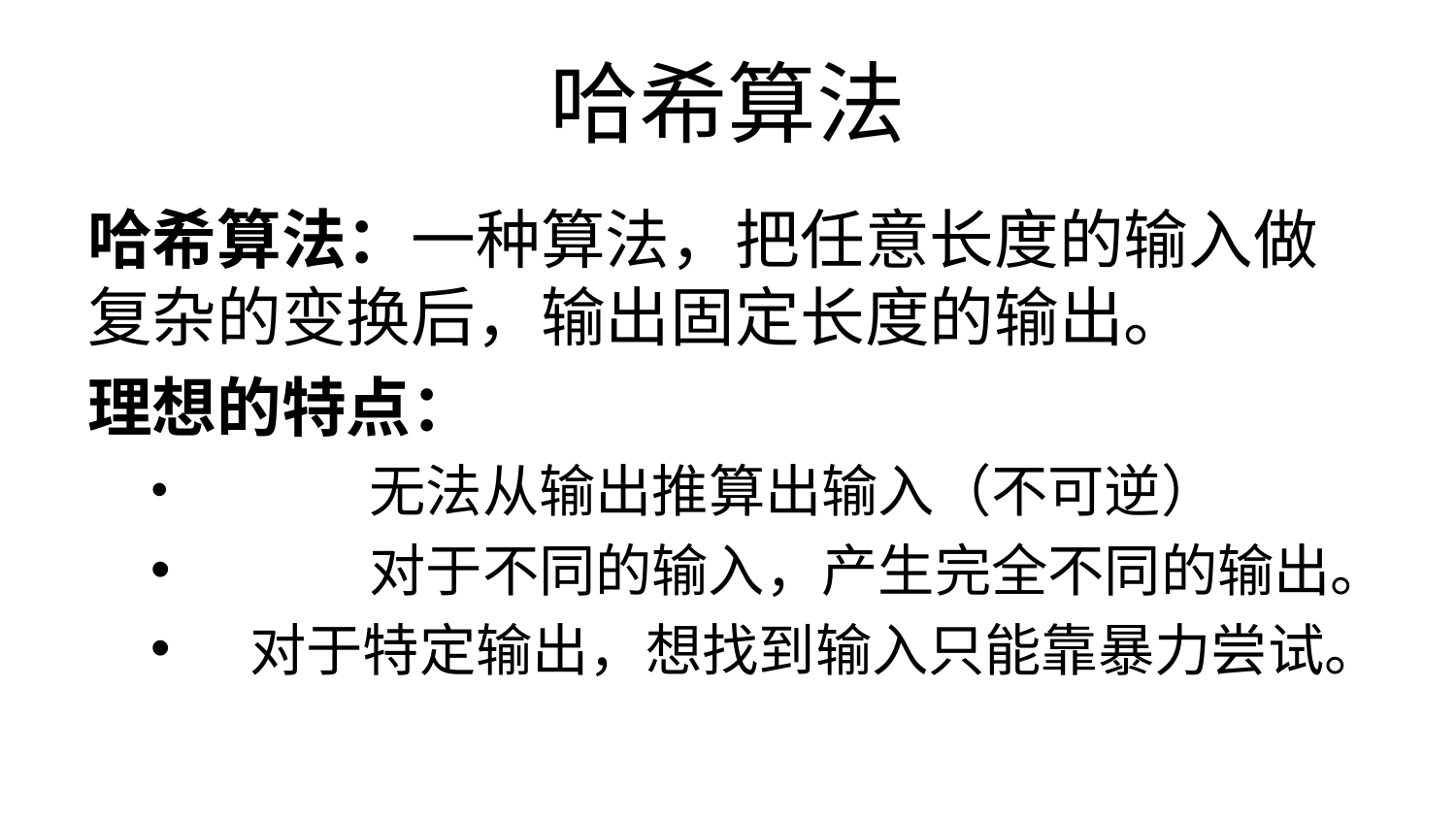

# 哈希算法
哈希算法：一种算法，把任意长度的输入做复杂的变换后，输出固定长度的输出。
理想的特点：
	无法从输出推算出输入（不可逆）
	对于不同的输入，产生完全不同的输出。
 对于特定输出，想找到输入只能靠暴力尝试。